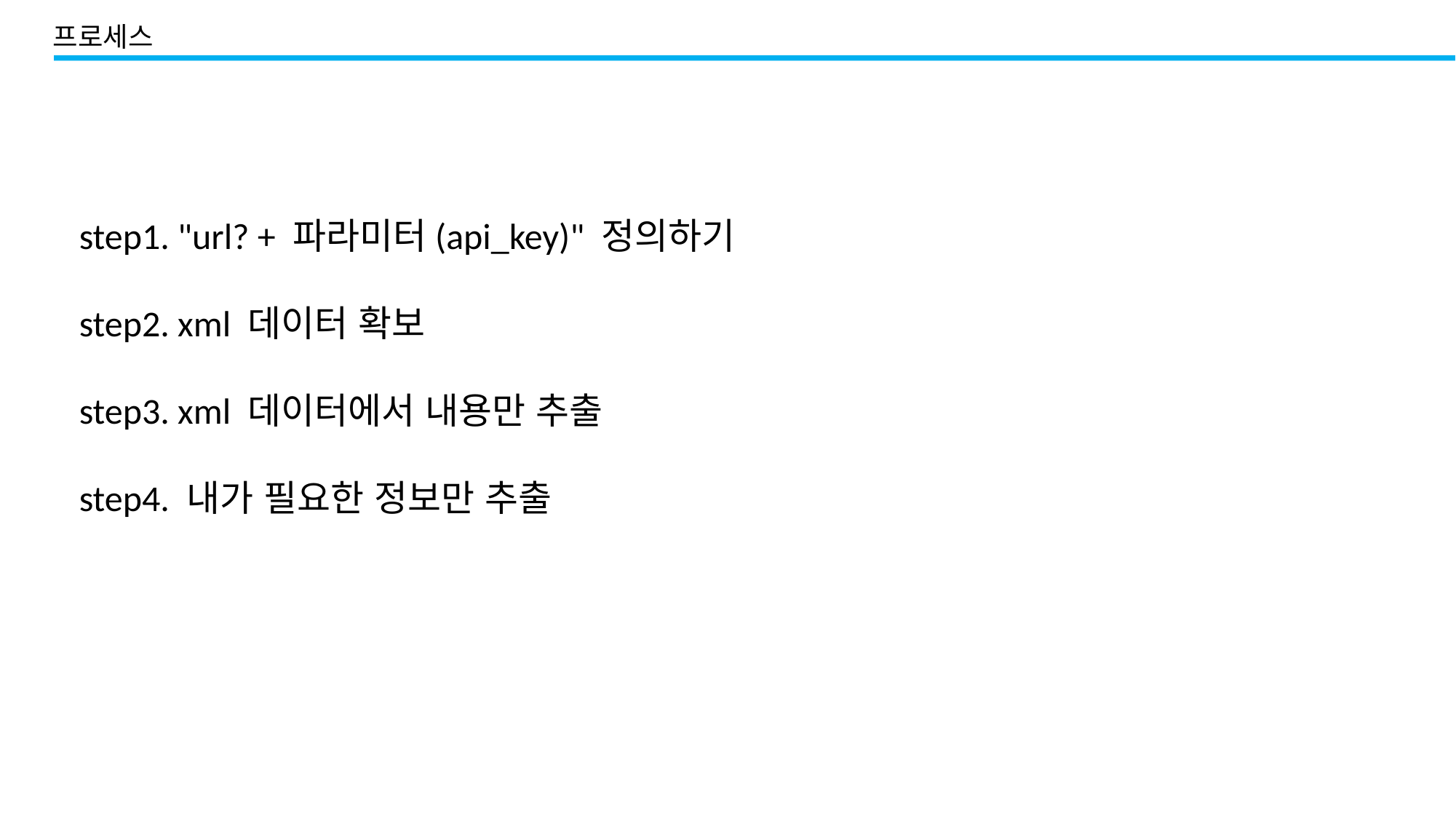

프로세스

step1. "url? + 파라미터(api_key)" 정의하기

step2. xml 데이터 확보

step3. xml 데이터에서 내용만 추출

step4. 내가 필요한 정보만 추출